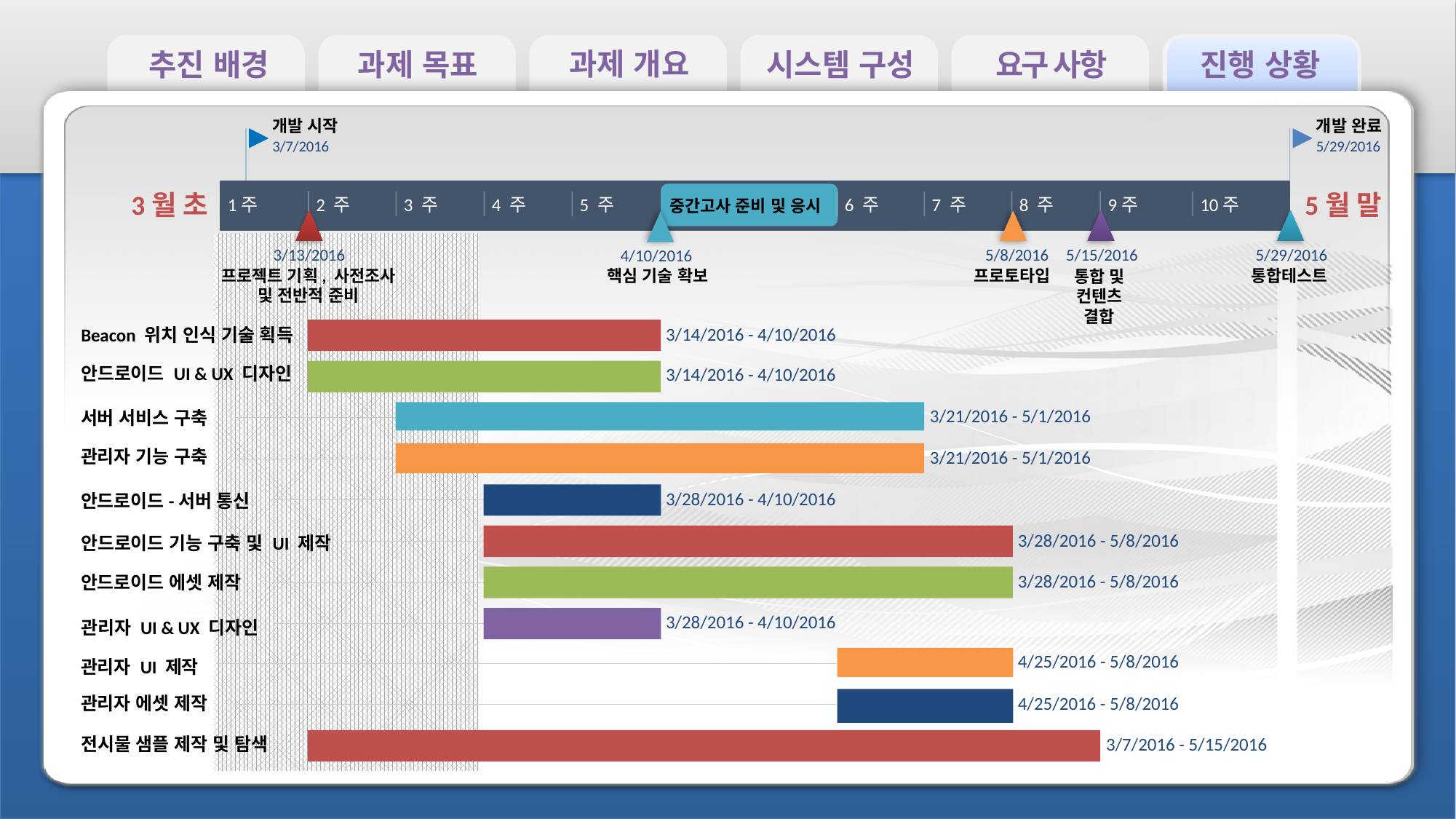

과제 개요
추진 배경
과제 목표
시스템 구성
요구 사항
진행 상황
개발 시작
개발 완료

3/7/2016
5/29/2016

중간고사 준비 및 응시
3월 초
5월 말
1주
2 주
3 주
4 주
5 주
6 주
7 주
8 주
9주
10주

3/13/2016
5/8/2016
5/15/2016
5/29/2016
4/10/2016
프로젝트 기획, 사전조사 및 전반적 준비
핵심 기술 확보
프로토타입
통합테스트
통합 및 컨텐츠 결합

3/14/2016 - 4/10/2016
Beacon 위치 인식 기술 획득

안드로이드 UI & UX 디자인
3/14/2016 - 4/10/2016

3/21/2016 - 5/1/2016
서버 서비스 구축

관리자 기능 구축
3/21/2016 - 5/1/2016

3/28/2016 - 4/10/2016
안드로이드-서버 통신

3/28/2016 - 5/8/2016
안드로이드 기능 구축 및 UI 제작

3/28/2016 - 5/8/2016
안드로이드 에셋 제작

3/28/2016 - 4/10/2016
관리자 UI & UX 디자인

4/25/2016 - 5/8/2016
관리자 UI 제작

4/25/2016 - 5/8/2016
관리자 에셋 제작

3/7/2016 - 5/15/2016
전시물 샘플 제작 및 탐색